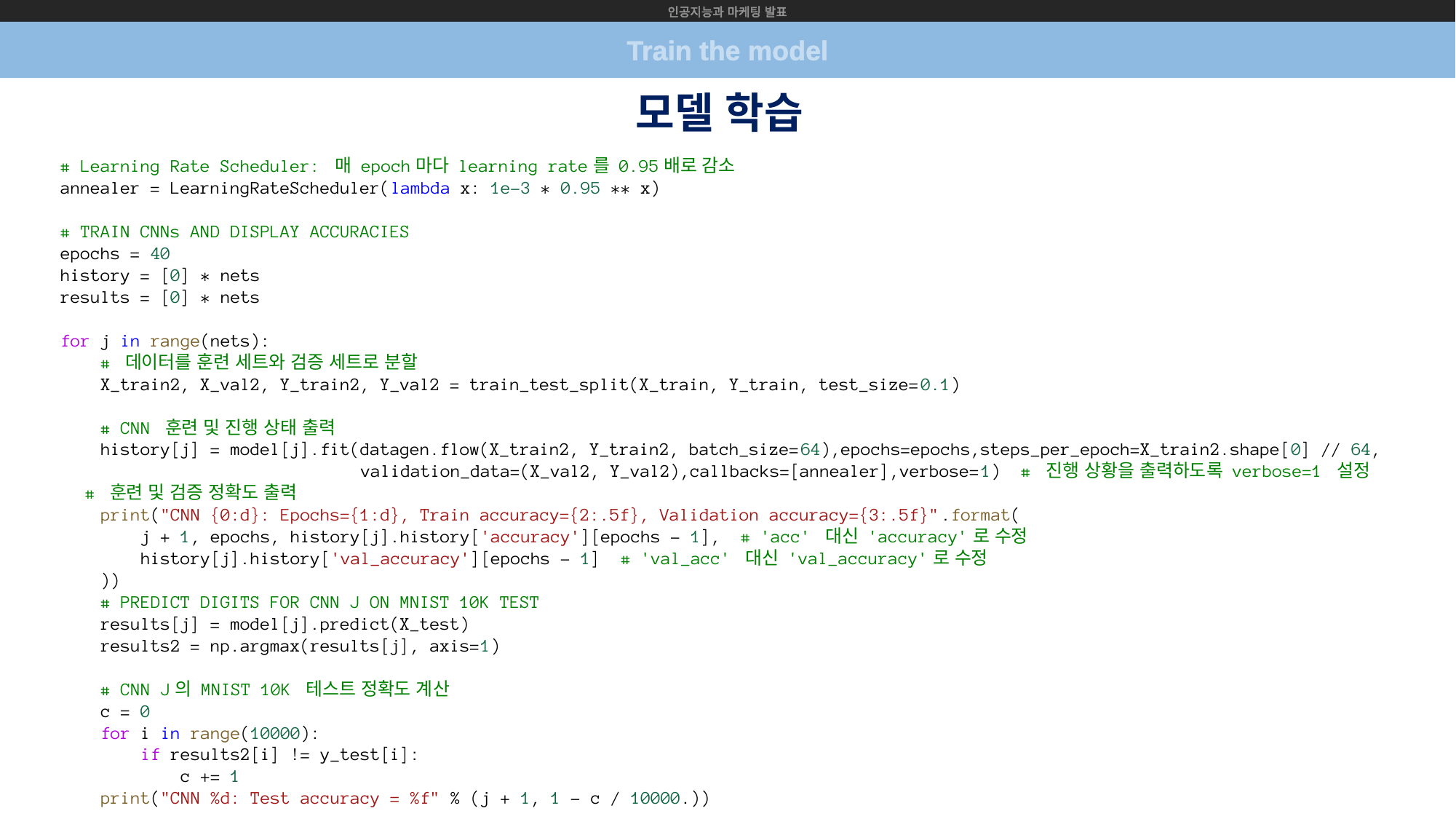

인공지능과 마케팅 발표

Train the model
모델 학습

# Learning Rate Scheduler: 매 epoch마다 learning rate를 0.95배로 감소
annealer = LearningRateScheduler(lambda x: 1e-3 * 0.95 ** x)
# TRAIN CNNs AND DISPLAY ACCURACIES
epochs = 40
history = [0] * nets
results = [0] * nets
for j in range(nets):
    # 데이터를 훈련 세트와 검증 세트로 분할
    X_train2, X_val2, Y_train2, Y_val2 = train_test_split(X_train, Y_train, test_size=0.1)
    # CNN 훈련 및 진행 상태 출력
    history[j] = model[j].fit(datagen.flow(X_train2, Y_train2, batch_size=64),epochs=epochs,steps_per_epoch=X_train2.shape[0] // 64,
                              validation_data=(X_val2, Y_val2),callbacks=[annealer],verbose=1)  # 진행 상황을 출력하도록 verbose=1 설정
    # 훈련 및 검증 정확도 출력
    print("CNN {0:d}: Epochs={1:d}, Train accuracy={2:.5f}, Validation accuracy={3:.5f}".format(
        j + 1, epochs, history[j].history['accuracy'][epochs - 1],  # 'acc' 대신 'accuracy'로 수정
        history[j].history['val_accuracy'][epochs - 1]  # 'val_acc' 대신 'val_accuracy'로 수정
    ))
    # PREDICT DIGITS FOR CNN J ON MNIST 10K TEST
    results[j] = model[j].predict(X_test)
    results2 = np.argmax(results[j], axis=1)
    # CNN J의 MNIST 10K 테스트 정확도 계산
    c = 0
    for i in range(10000):
        if results2[i] != y_test[i]:
            c += 1
    print("CNN %d: Test accuracy = %f" % (j + 1, 1 - c / 10000.))